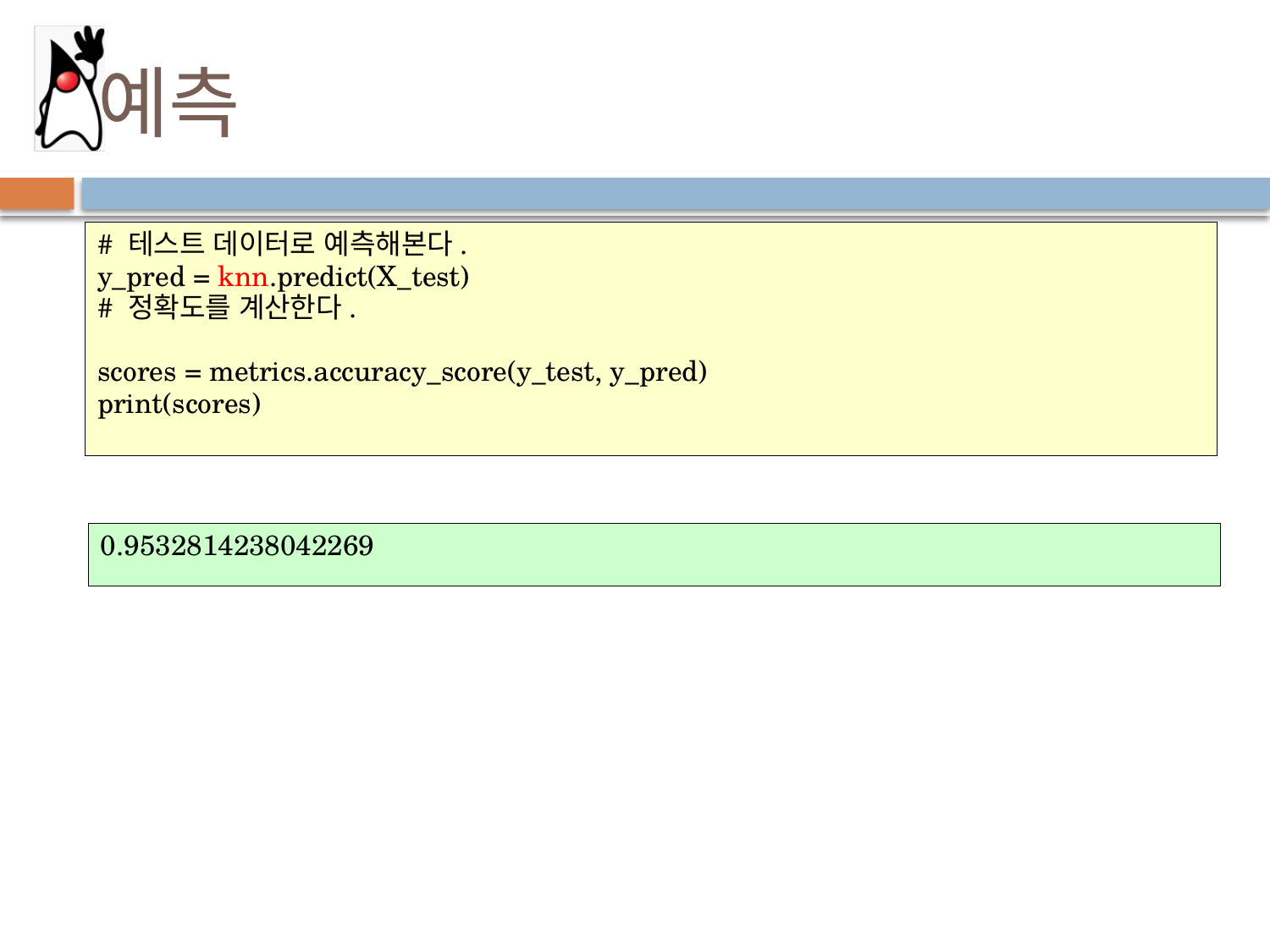

# 예측
# 테스트 데이터로 예측해본다.
y_pred = knn.predict(X_test)
# 정확도를 계산한다.

scores = metrics.accuracy_score(y_test, y_pred)
print(scores)
0.9532814238042269